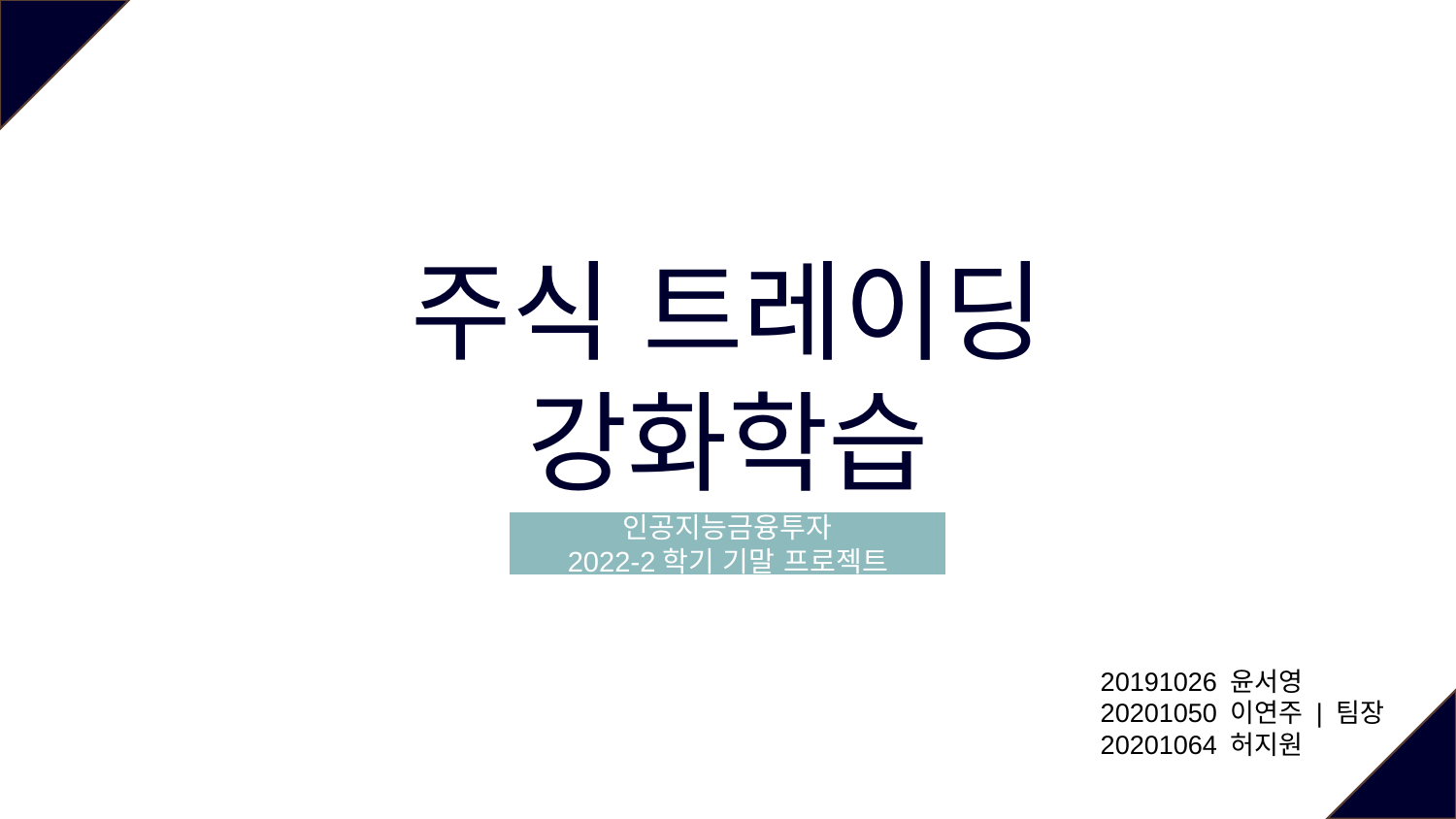

주식 트레이딩
강화학습
인공지능금융투자
2022-2학기 기말 프로젝트
20191026 윤서영
20201050 이연주 | 팀장
20201064 허지원